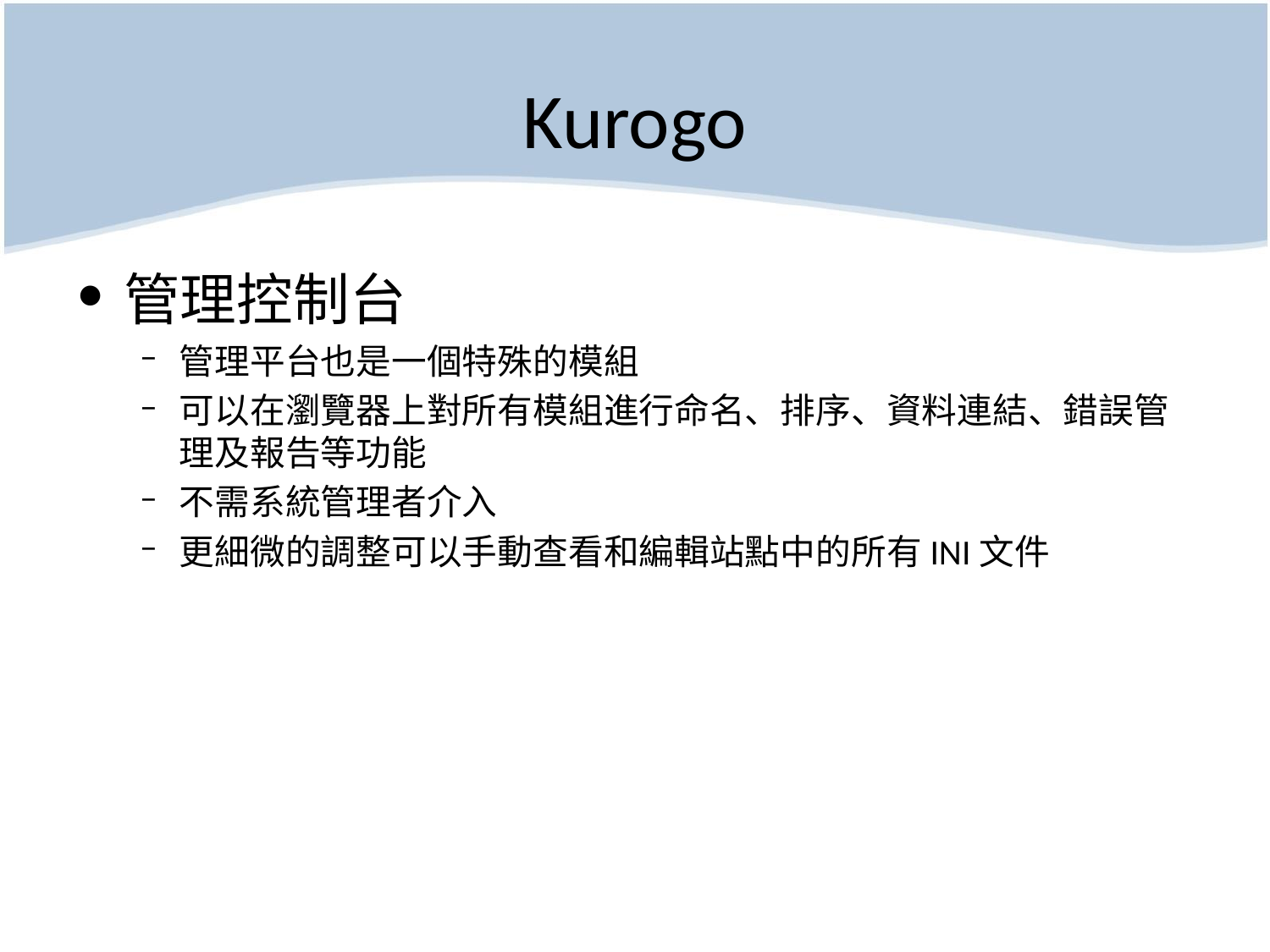

# Kurogo
管理控制台
管理平台也是一個特殊的模組
可以在瀏覽器上對所有模組進行命名、排序、資料連結、錯誤管理及報告等功能
不需系統管理者介入
更細微的調整可以手動查看和編輯站點中的所有INI文件